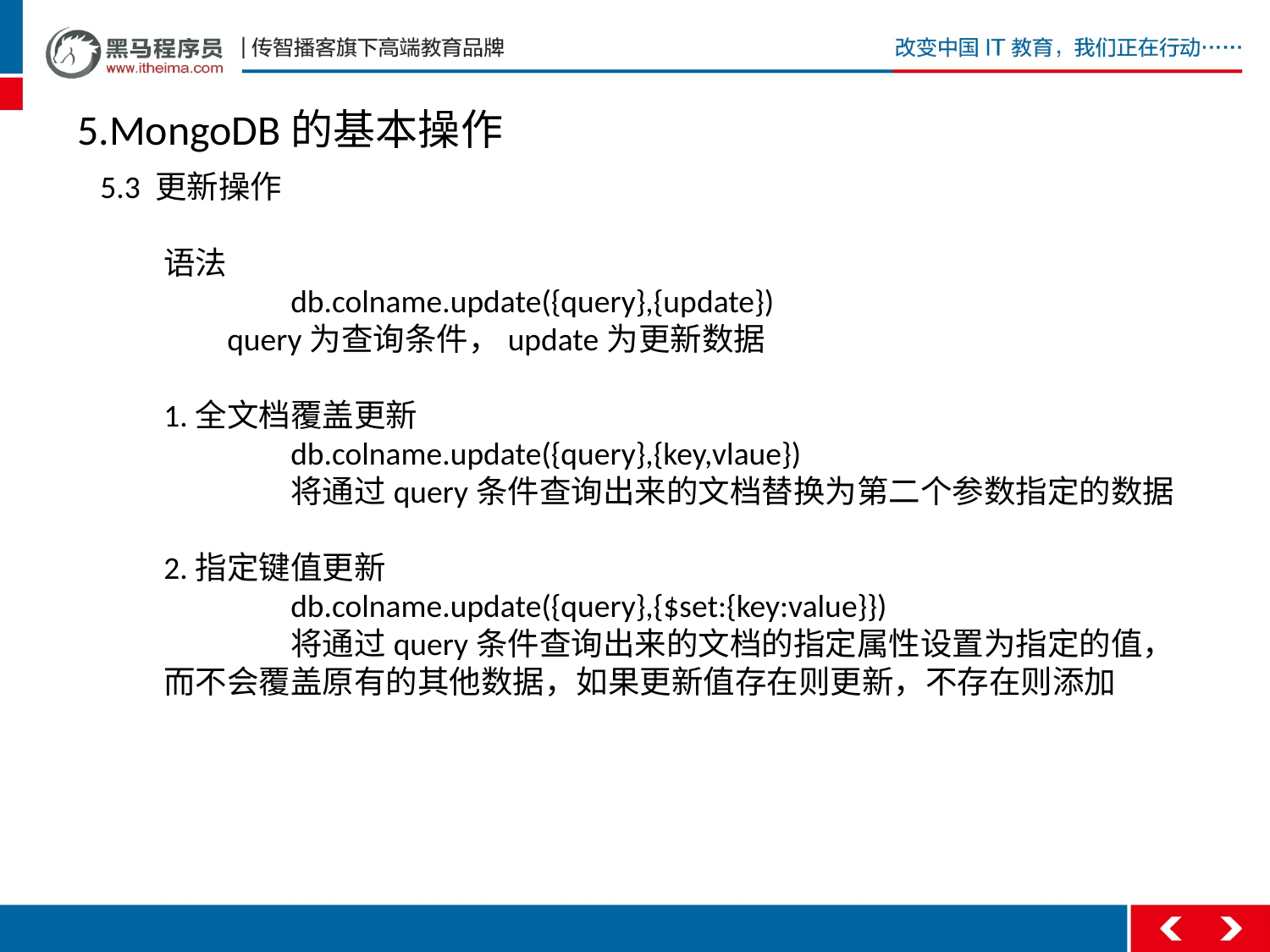

5.MongoDB的基本操作
5.3 更新操作

语法
	db.colname.update({query},{update})
	query为查询条件，update为更新数据

1.全文档覆盖更新
	db.colname.update({query},{key,vlaue})
	将通过query条件查询出来的文档替换为第二个参数指定的数据

2.指定键值更新
	db.colname.update({query},{$set:{key:value}})
	将通过query条件查询出来的文档的指定属性设置为指定的值，而不会覆盖原有的其他数据，如果更新值存在则更新，不存在则添加